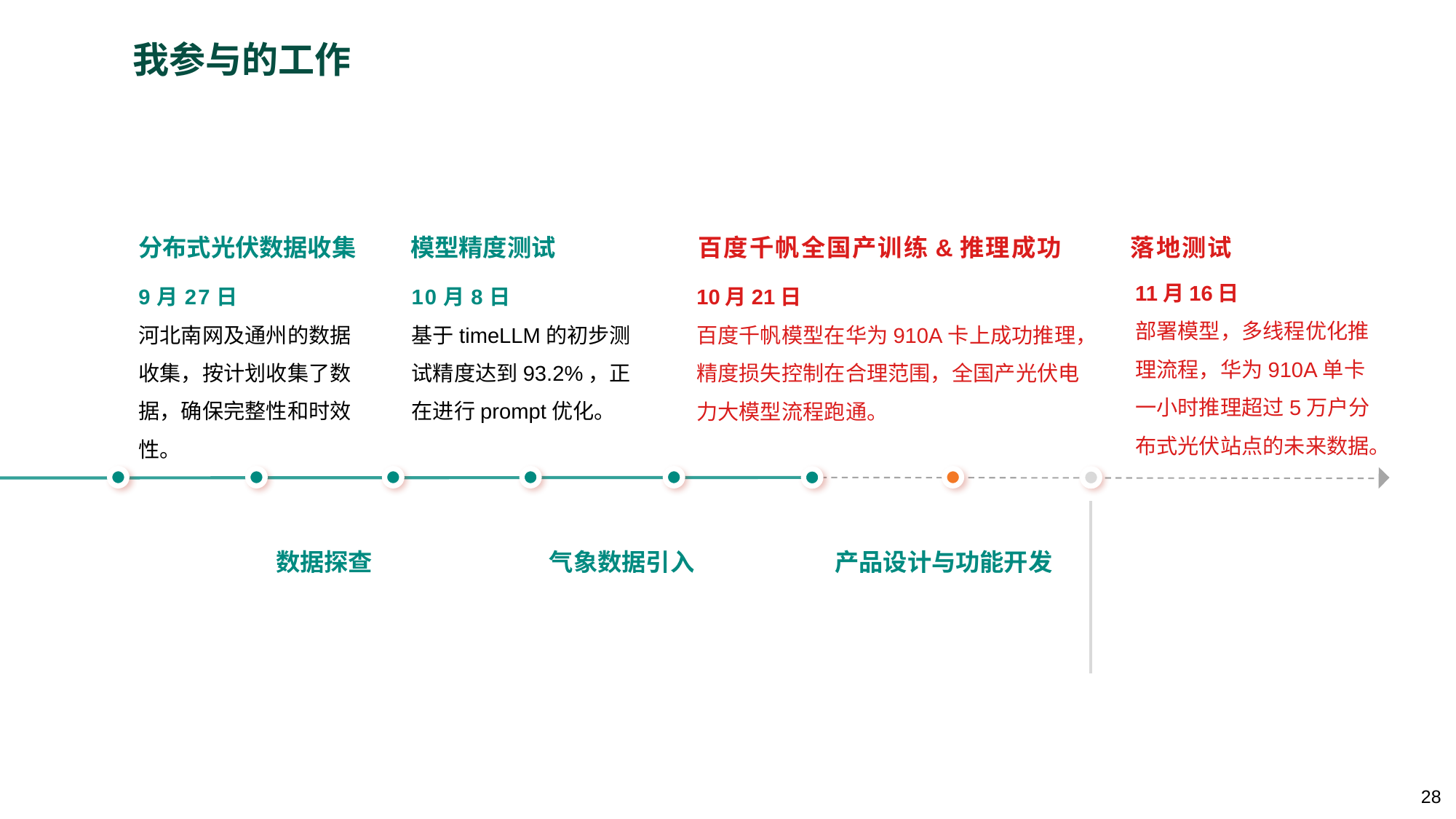

我参与的工作
分布式光伏数据收集
模型精度测试

百度千帆全国产训练&推理成功
落地测试
11月16日
部署模型，多线程优化推理流程，华为910A单卡一小时推理超过5万户分布式光伏站点的未来数据。
9月27日
河北南网及通州的数据收集，按计划收集了数据，确保完整性和时效性。

10月8日
基于timeLLM的初步测试精度达到93.2%，正在进行prompt优化。

10月21日
百度千帆模型在华为910A卡上成功推理，精度损失控制在合理范围，全国产光伏电力大模型流程跑通。

数据探查
气象数据引入
产品设计与功能开发